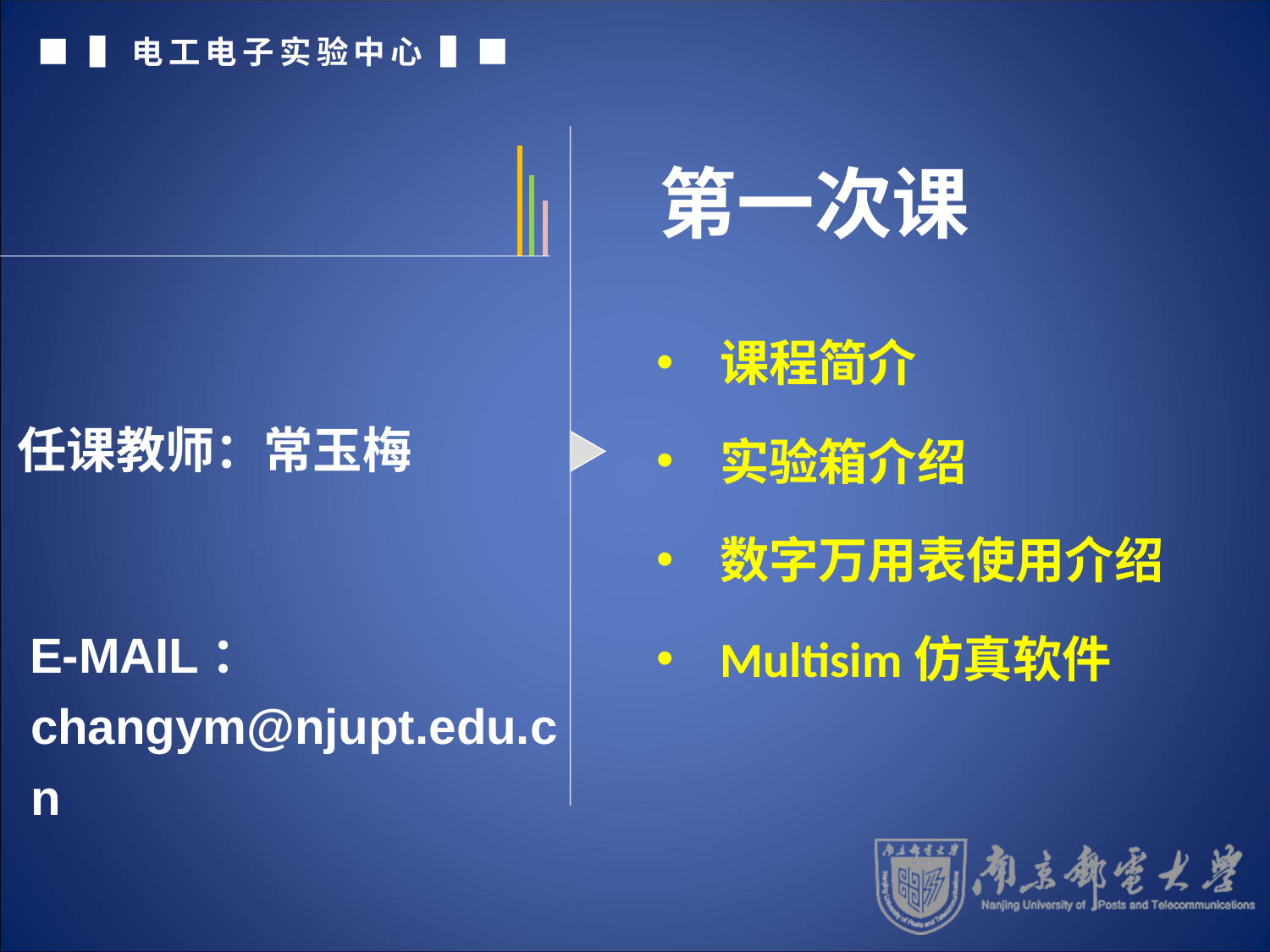

第一次课
课程简介
实验箱介绍
数字万用表使用介绍
Multisim仿真软件
任课教师：常玉梅

E-MAIL：changym@njupt.edu.cn